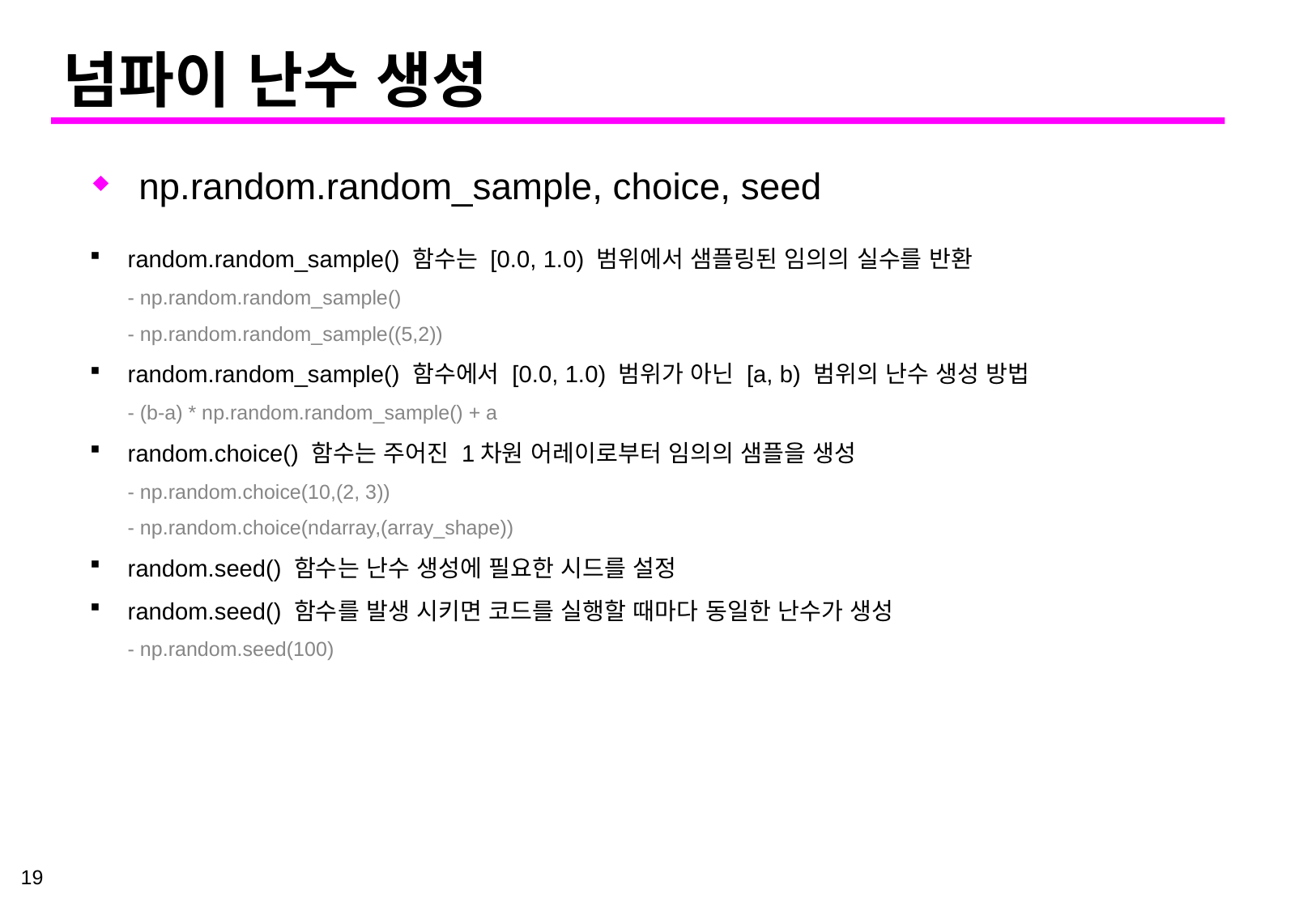

# 넘파이 난수 생성
np.random.random_sample, choice, seed
random.random_sample() 함수는 [0.0, 1.0) 범위에서 샘플링된 임의의 실수를 반환
- np.random.random_sample()
- np.random.random_sample((5,2))
random.random_sample() 함수에서 [0.0, 1.0) 범위가 아닌 [a, b) 범위의 난수 생성 방법
- (b-a) * np.random.random_sample() + a
random.choice() 함수는 주어진 1차원 어레이로부터 임의의 샘플을 생성
- np.random.choice(10,(2, 3))
- np.random.choice(ndarray,(array_shape))
random.seed() 함수는 난수 생성에 필요한 시드를 설정
random.seed() 함수를 발생 시키면 코드를 실행할 때마다 동일한 난수가 생성
- np.random.seed(100)
19